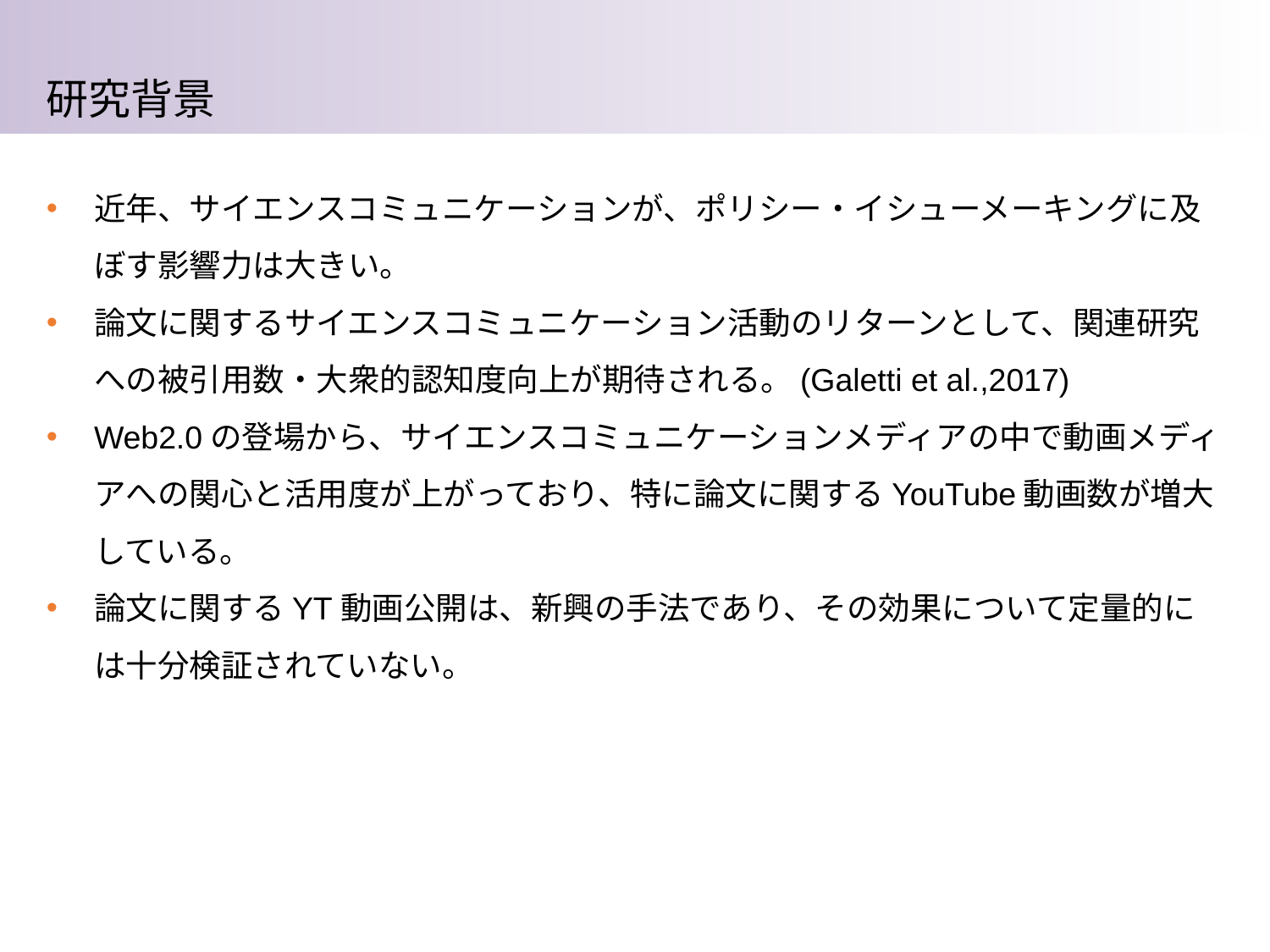

研究背景
近年、サイエンスコミュニケーションが、ポリシー・イシューメーキングに及ぼす影響力は大きい。
論文に関するサイエンスコミュニケーション活動のリターンとして、関連研究への被引用数・大衆的認知度向上が期待される。(Galetti et al.,2017)
Web2.0の登場から、サイエンスコミュニケーションメディアの中で動画メディアへの関心と活用度が上がっており、特に論文に関するYouTube動画数が増大している。
論文に関するYT動画公開は、新興の手法であり、その効果について定量的には十分検証されていない。